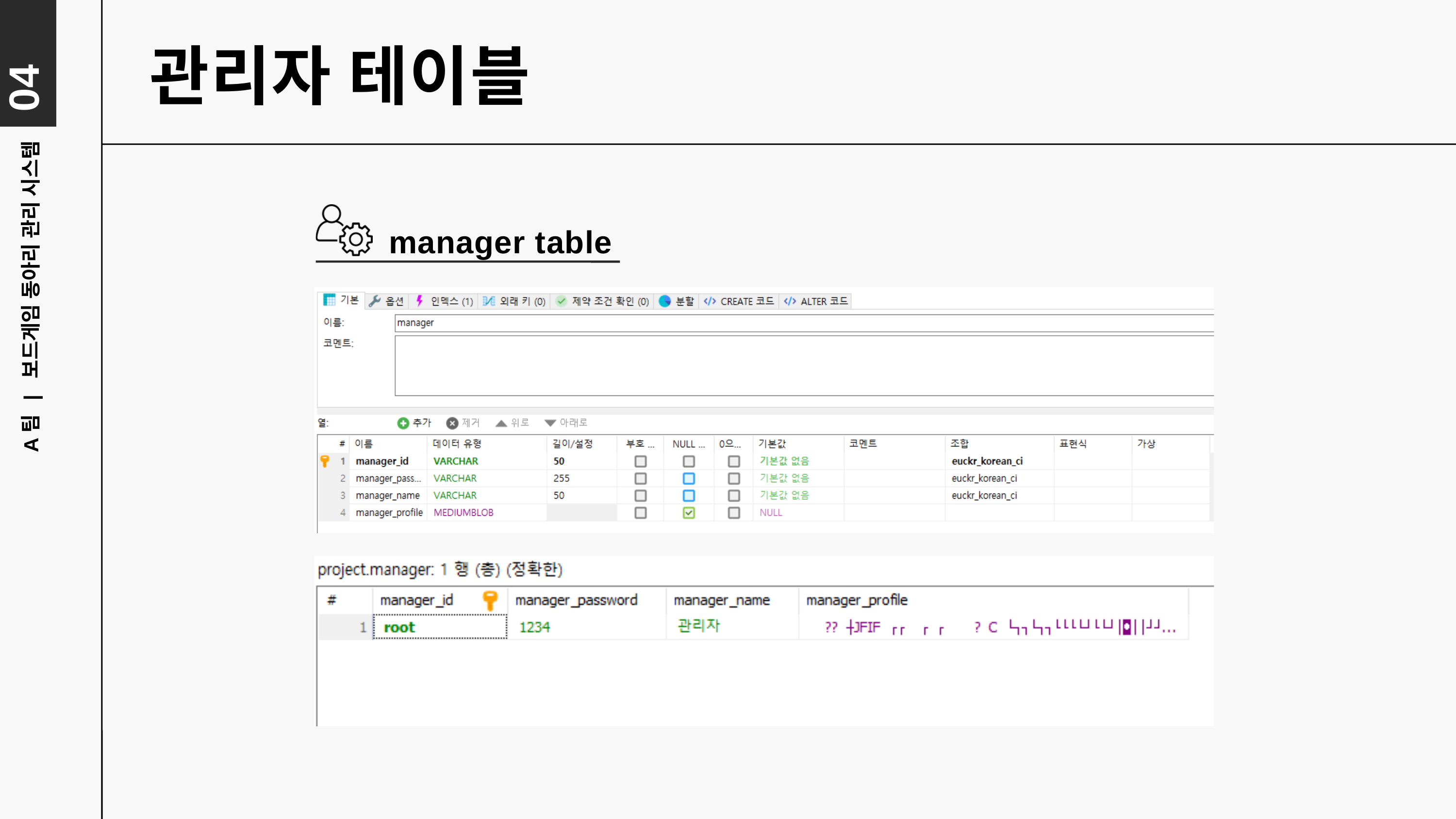

04

관리자 테이블

manager table

A팀  |  보드게임 동아리 관리 시스템